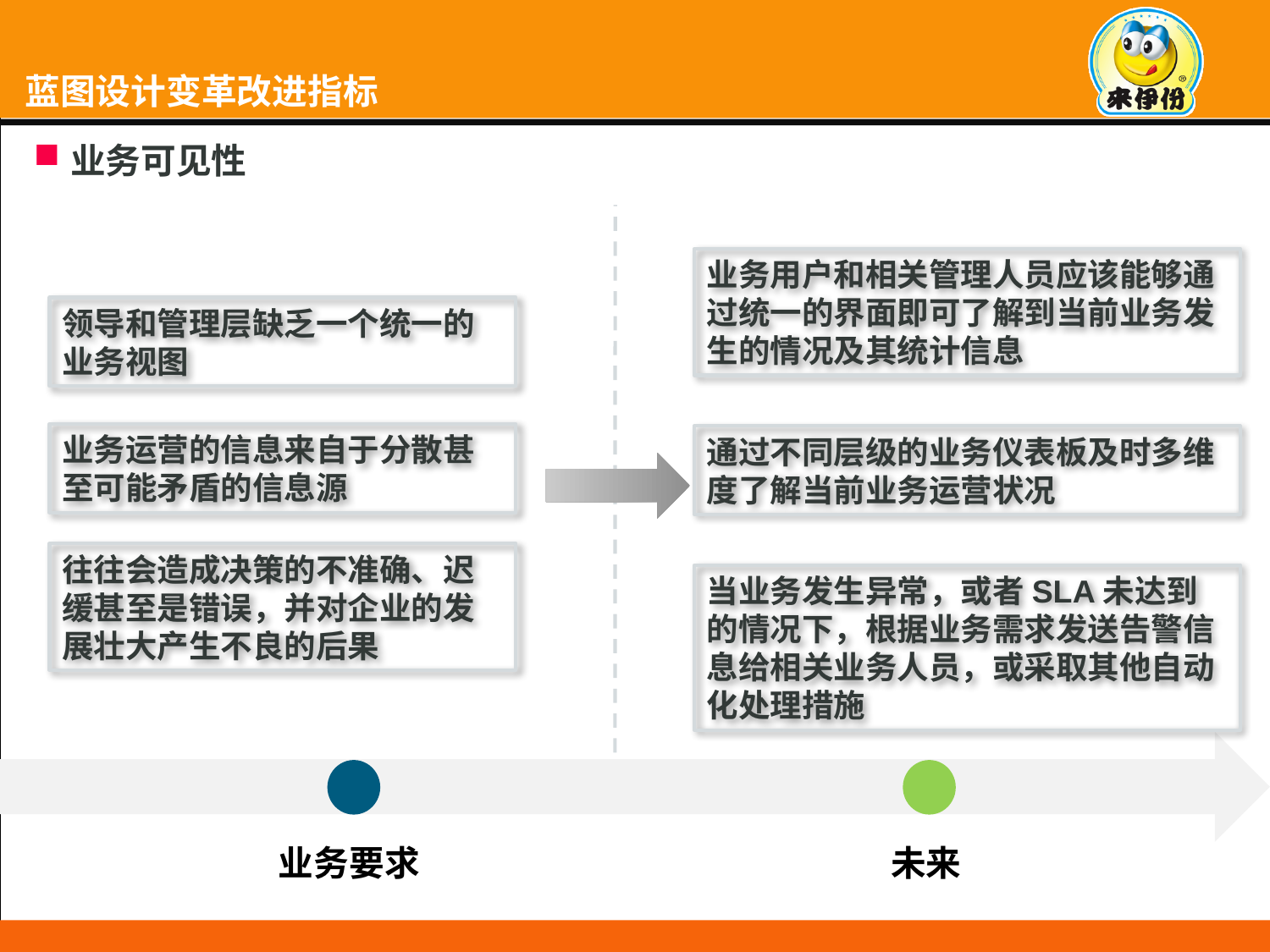

蓝图设计变革改进指标
# 蓝图设计关键设计原则
业务可见性
业务用户和相关管理人员应该能够通过统一的界面即可了解到当前业务发生的情况及其统计信息
领导和管理层缺乏一个统一的业务视图
业务运营的信息来自于分散甚至可能矛盾的信息源
通过不同层级的业务仪表板及时多维度了解当前业务运营状况

往往会造成决策的不准确、迟缓甚至是错误，并对企业的发展壮大产生不良的后果
当业务发生异常，或者SLA未达到的情况下，根据业务需求发送告警信息给相关业务人员，或采取其他自动化处理措施

业务要求
未来